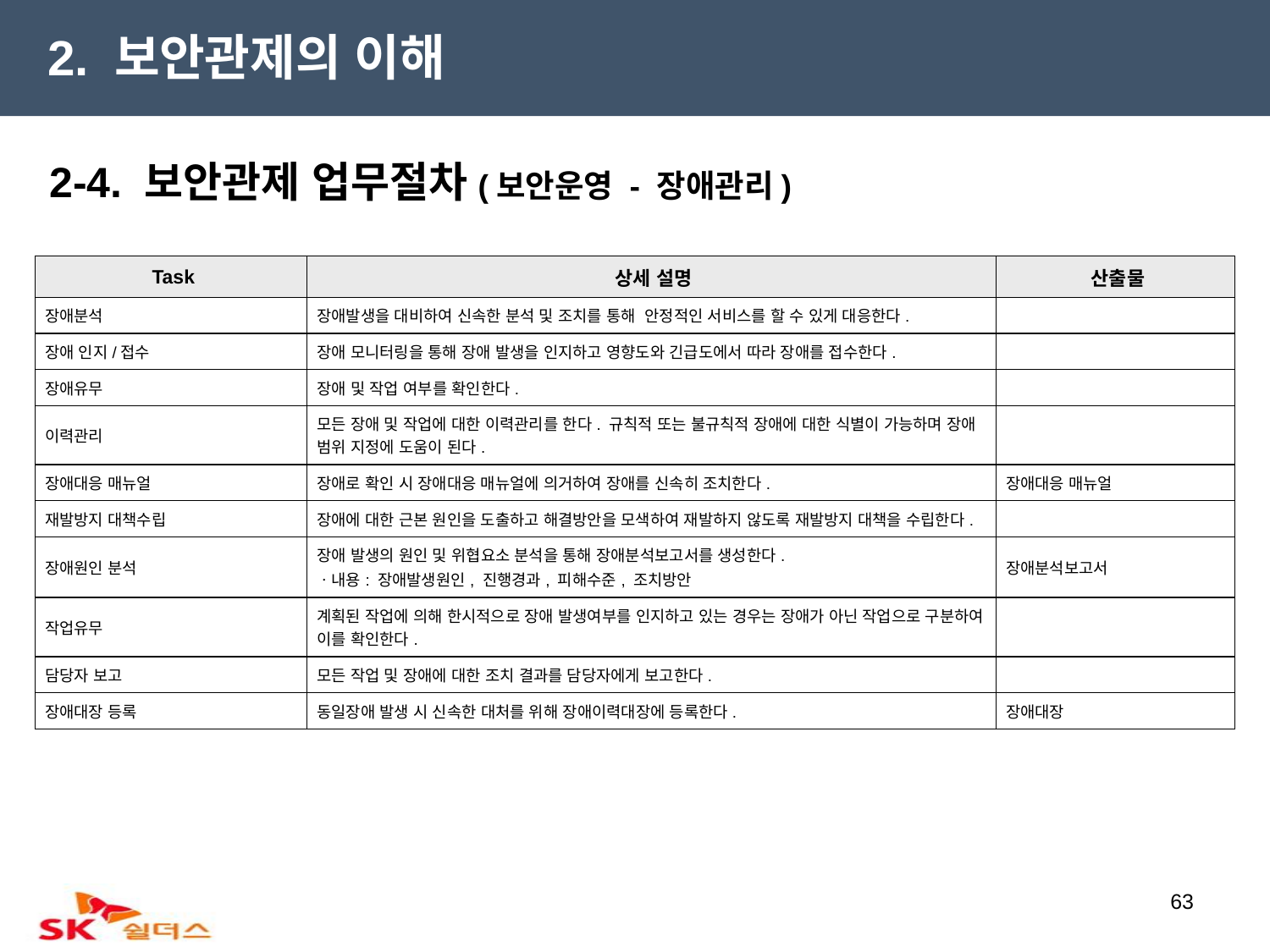

2. 보안관제의 이해
2-4. 보안관제 업무절차(보안운영 - 장애관리)
| Task | 상세 설명 | 산출물 |
| --- | --- | --- |
| 장애분석 | 장애발생을 대비하여 신속한 분석 및 조치를 통해 안정적인 서비스를 할 수 있게 대응한다. |  |
| 장애 인지/접수 | 장애 모니터링을 통해 장애 발생을 인지하고 영향도와 긴급도에서 따라 장애를 접수한다. |  |
| 장애유무 | 장애 및 작업 여부를 확인한다. |  |
| 이력관리 | 모든 장애 및 작업에 대한 이력관리를 한다. 규칙적 또는 불규칙적 장애에 대한 식별이 가능하며 장애 범위 지정에 도움이 된다. |  |
| 장애대응 매뉴얼 | 장애로 확인 시 장애대응 매뉴얼에 의거하여 장애를 신속히 조치한다. | 장애대응 매뉴얼 |
| 재발방지 대책수립 | 장애에 대한 근본 원인을 도출하고 해결방안을 모색하여 재발하지 않도록 재발방지 대책을 수립한다. |  |
| 장애원인 분석 | 장애 발생의 원인 및 위협요소 분석을 통해 장애분석보고서를 생성한다. ㆍ내용: 장애발생원인, 진행경과, 피해수준, 조치방안 | 장애분석보고서 |
| 작업유무 | 계획된 작업에 의해 한시적으로 장애 발생여부를 인지하고 있는 경우는 장애가 아닌 작업으로 구분하여 이를 확인한다. |  |
| 담당자 보고 | 모든 작업 및 장애에 대한 조치 결과를 담당자에게 보고한다. |  |
| 장애대장 등록 | 동일장애 발생 시 신속한 대처를 위해 장애이력대장에 등록한다. | 장애대장 |
63